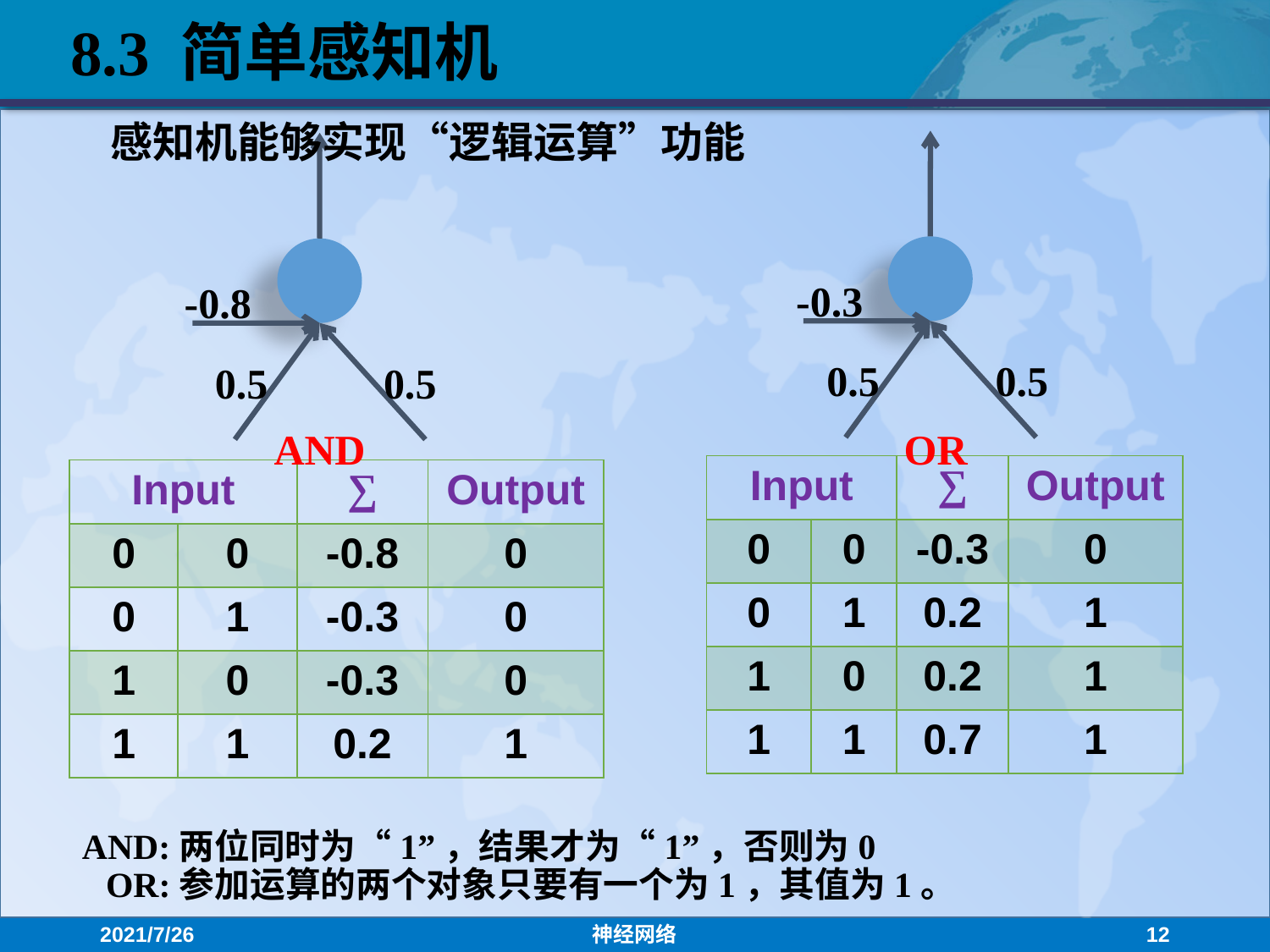

8.3 简单感知机
感知机能够实现“逻辑运算”功能

-0.3
-0.8
0.5
0.5
0.5
0.5
AND
OR
| Input |  | ∑ | Output |
| --- | --- | --- | --- |
| 0 | 0 | -0.3 | 0 |
| 0 | 1 | 0.2 | 1 |
| 1 | 0 | 0.2 | 1 |
| 1 | 1 | 0.7 | 1 |
| Input |  | ∑ | Output |
| --- | --- | --- | --- |
| 0 | 0 | -0.8 | 0 |
| 0 | 1 | -0.3 | 0 |
| 1 | 0 | -0.3 | 0 |
| 1 | 1 | 0.2 | 1 |
AND:两位同时为“1”，结果才为“1”，否则为0
OR:参加运算的两个对象只要有一个为1，其值为1。
2021/7/26
神经网络
12